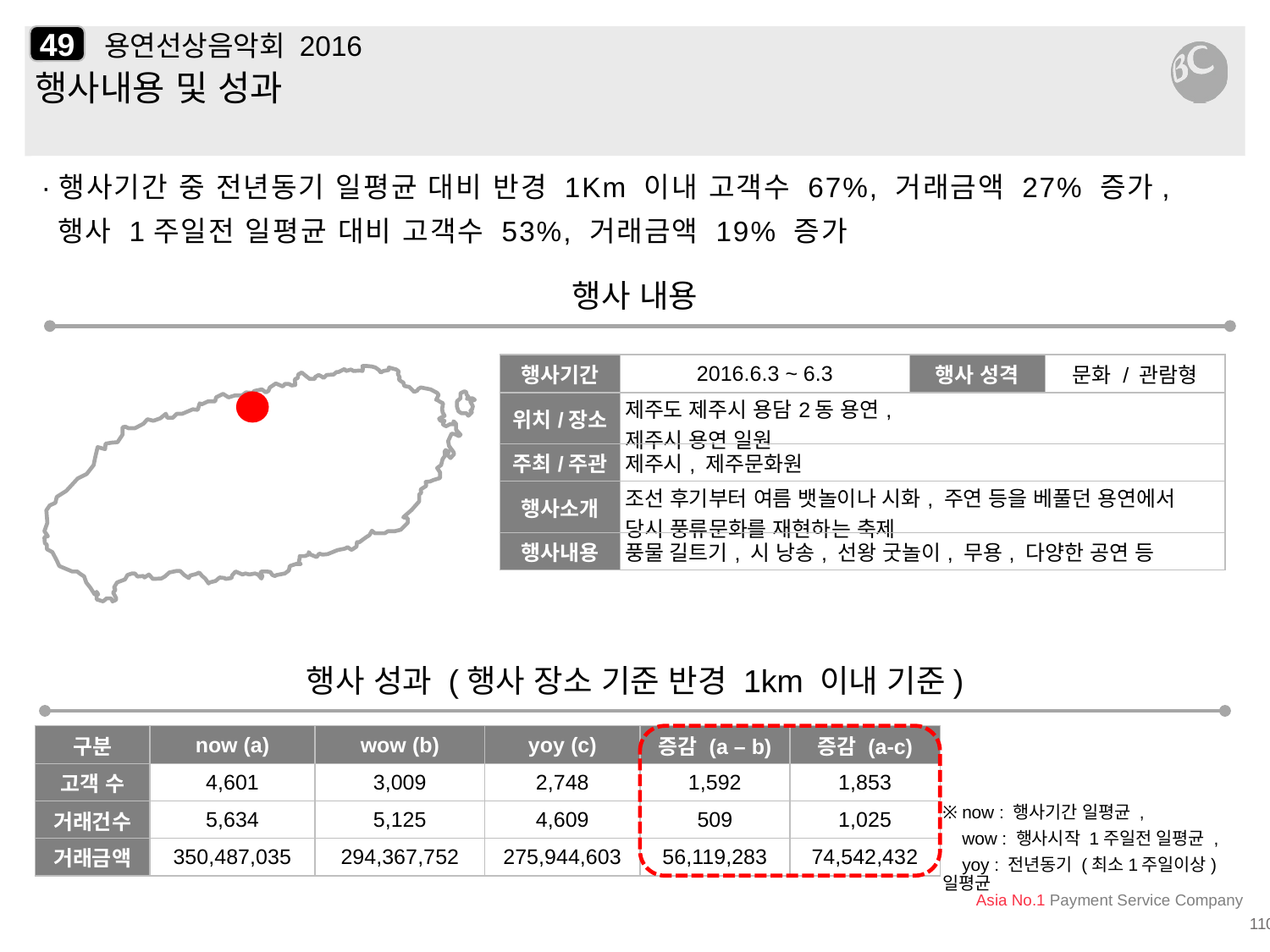

49
# 용연선상음악회 2016
행사내용 및 성과
·행사기간 중 전년동기 일평균 대비 반경 1Km 이내 고객수 67%, 거래금액 27% 증가,
 행사 1주일전 일평균 대비 고객수 53%, 거래금액 19% 증가
행사 내용
| 행사기간 | 2016.6.3 ~ 6.3 | 행사 성격 | 문화 / 관람형 |
| --- | --- | --- | --- |
| 위치/장소 | 제주도 제주시 용담2동 용연, 제주시 용연 일원 |  |  |
| 주최/주관 | 제주시, 제주문화원 |  |  |
| 행사소개 | 조선 후기부터 여름 뱃놀이나 시화, 주연 등을 베풀던 용연에서 당시 풍류문화를 재현하는 축제 |  |  |
| 행사내용 | 풍물 길트기, 시 낭송, 선왕 굿놀이, 무용, 다양한 공연 등 |  |  |

행사 성과 (행사 장소 기준 반경 1km 이내 기준)
| 구분 | now (a) | wow (b) | yoy (c) | 증감 (a – b) | 증감 (a-c) |
| --- | --- | --- | --- | --- | --- |
| 고객 수 | 4,601 | 3,009 | 2,748 | 1,592 | 1,853 |
| 거래건수 | 5,634 | 5,125 | 4,609 | 509 | 1,025 |
| 거래금액 | 350,487,035 | 294,367,752 | 275,944,603 | 56,119,283 | 74,542,432 |

※ now : 행사기간 일평균 ,
    wow : 행사시작 1주일전 일평균 ,
    yoy : 전년동기 (최소1주일이상) 일평균